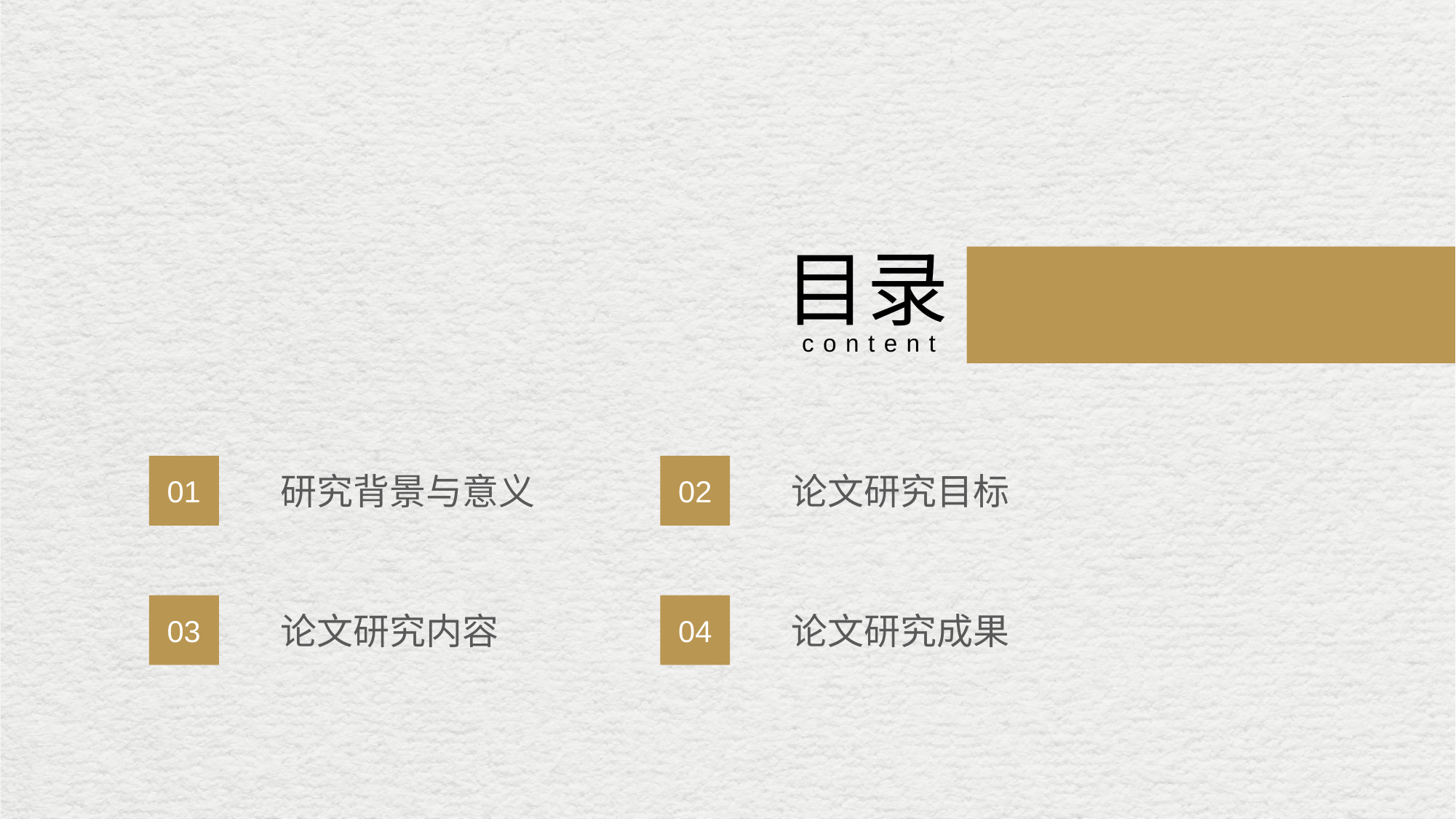

目录

content
01
研究背景与意义
02
论文研究目标
03
论文研究内容
04
论文研究成果